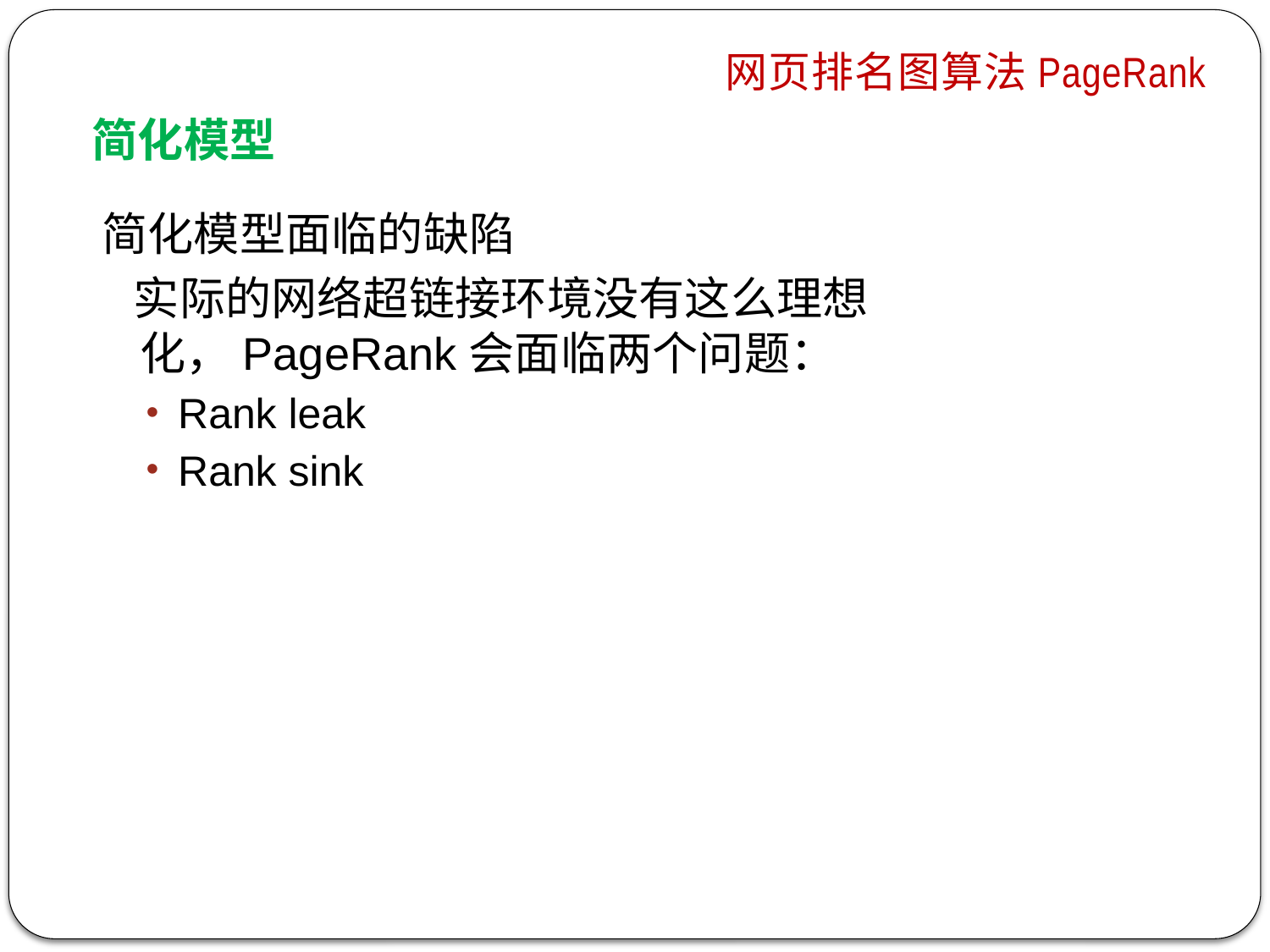

网页排名图算法PageRank
简化模型
简化模型面临的缺陷
  实际的网络超链接环境没有这么理想化，PageRank会面临两个问题：
Rank leak
Rank sink